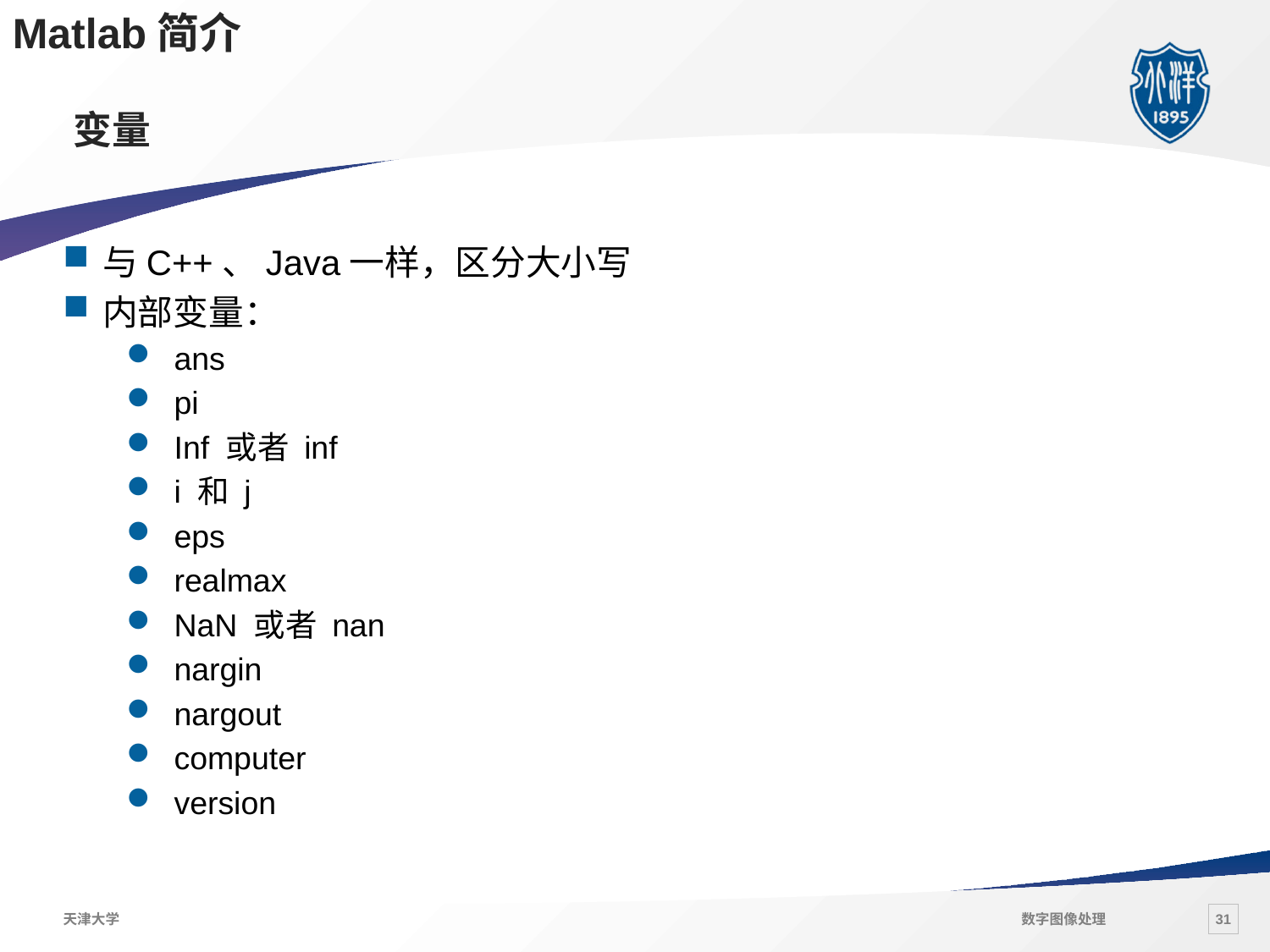

Matlab简介
# 变量
与C++、Java一样，区分大小写
内部变量：
ans
pi
Inf 或者 inf
i 和 j
eps
realmax
NaN 或者 nan
nargin
nargout
computer
version